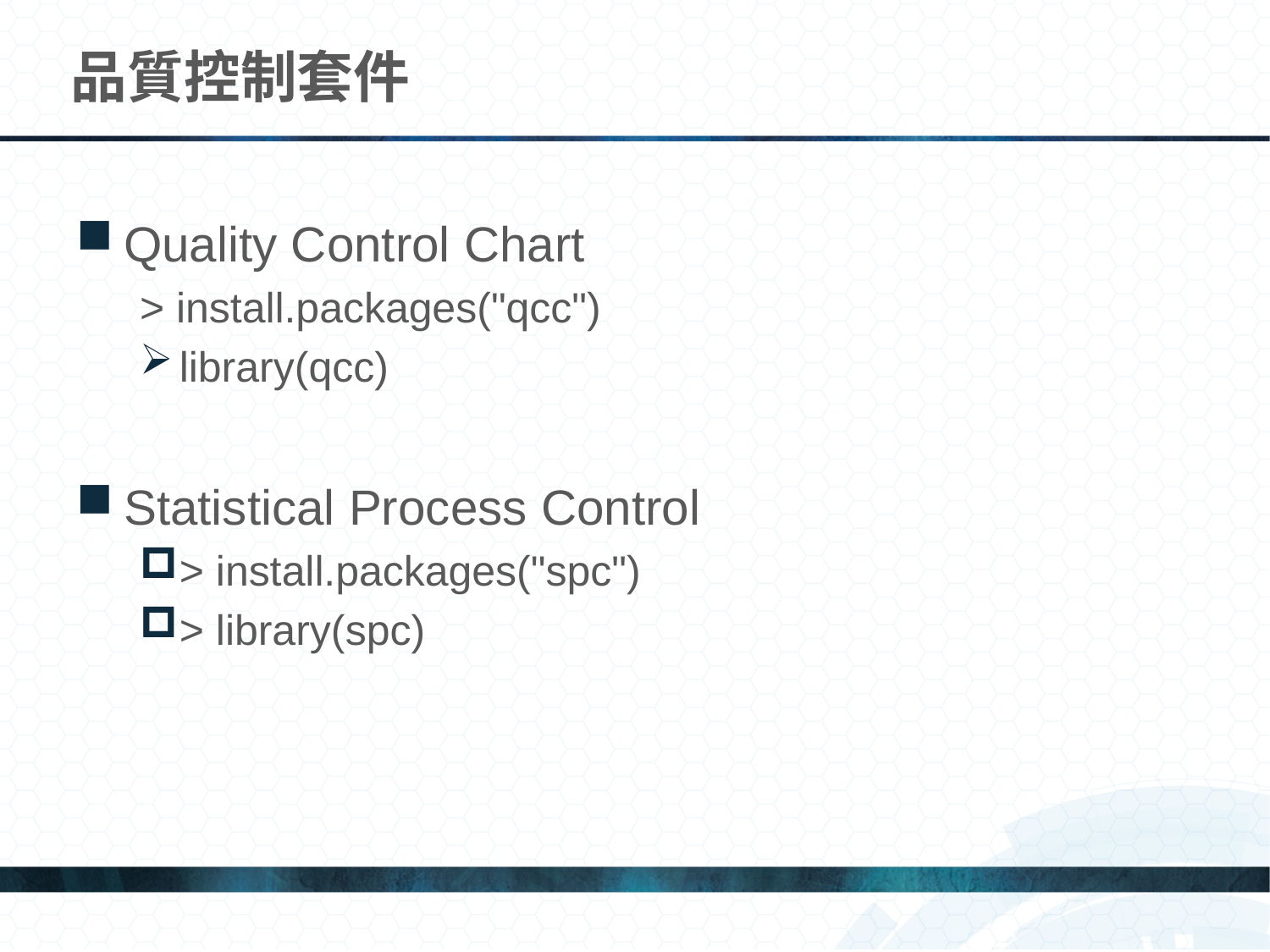

# 品質控制套件
Quality Control Chart
> install.packages("qcc")
library(qcc)

Statistical Process Control
> install.packages("spc")
> library(spc)